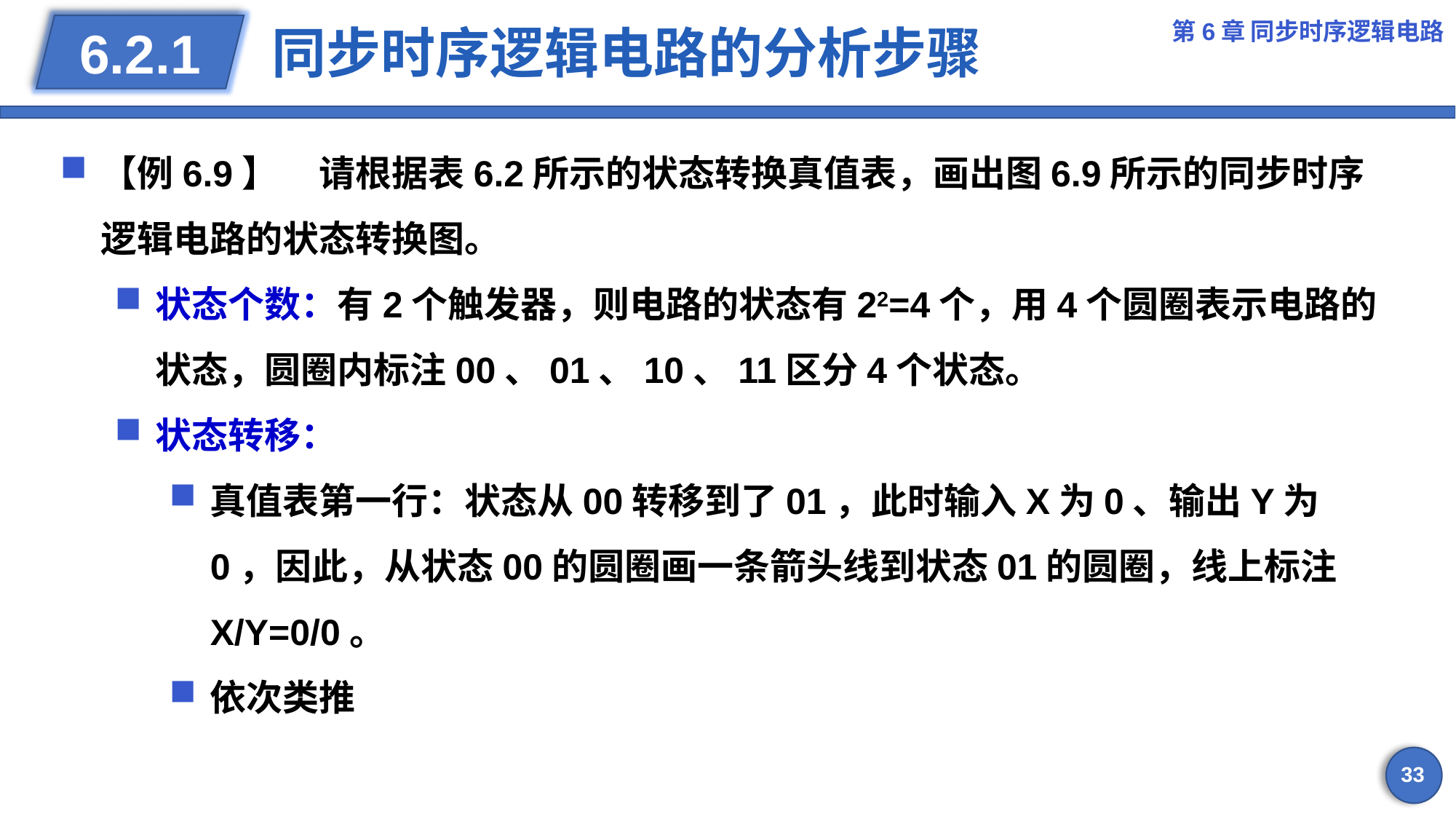

第6章 同步时序逻辑电路
# 同步时序逻辑电路的分析步骤
6.2.1
【例6.9】	请根据表6.2所示的状态转换真值表，画出图6.9所示的同步时序逻辑电路的状态转换图。
状态个数：有2个触发器，则电路的状态有22=4个，用4个圆圈表示电路的状态，圆圈内标注00、01、10、11区分4个状态。
状态转移：
真值表第一行：状态从00转移到了01，此时输入X为0、输出Y为0，因此，从状态00的圆圈画一条箭头线到状态01的圆圈，线上标注X/Y=0/0。
依次类推
33